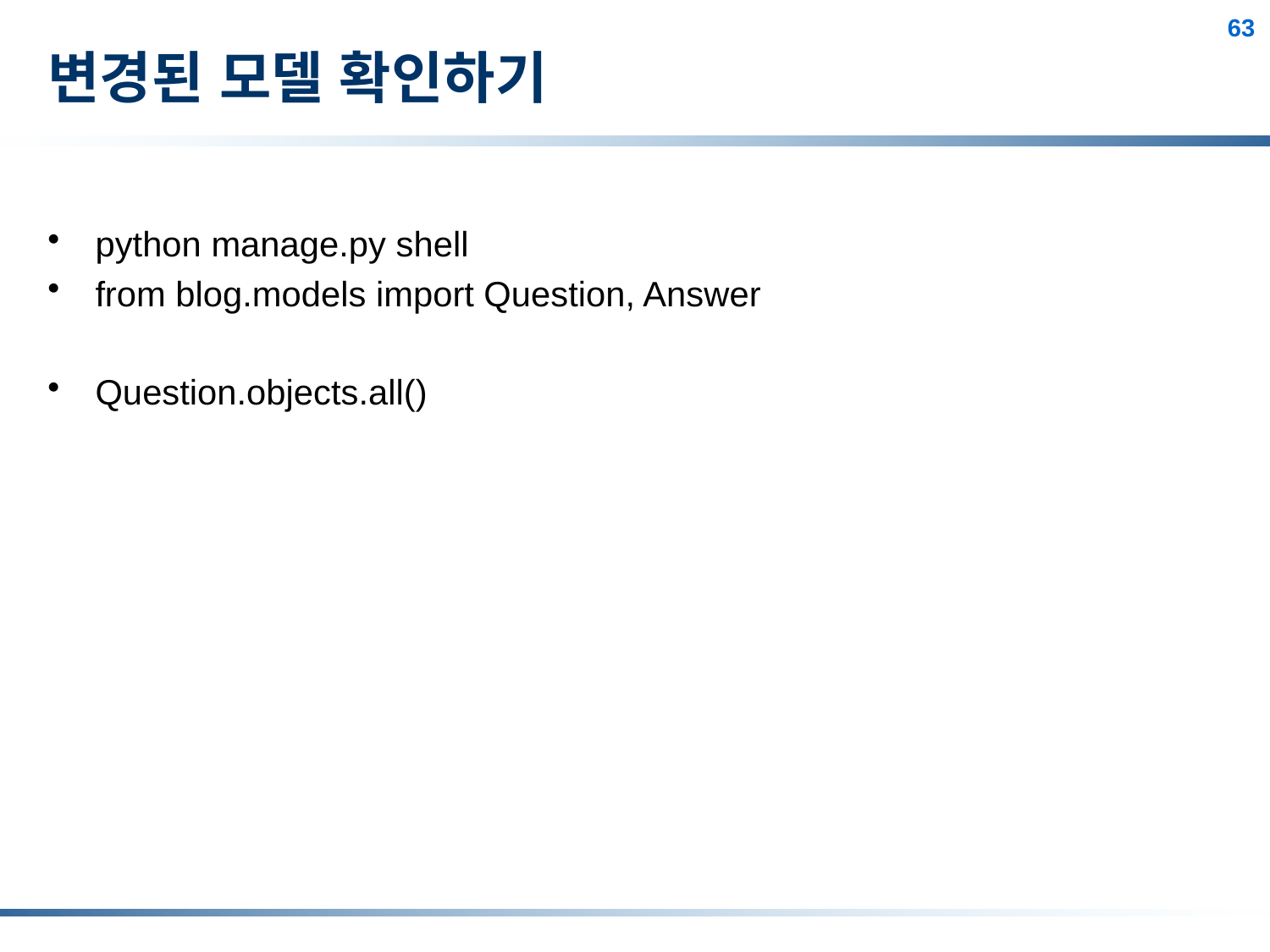

# 변경된 모델 확인하기

python manage.py shell
from blog.models import Question, Answer

Question.objects.all()